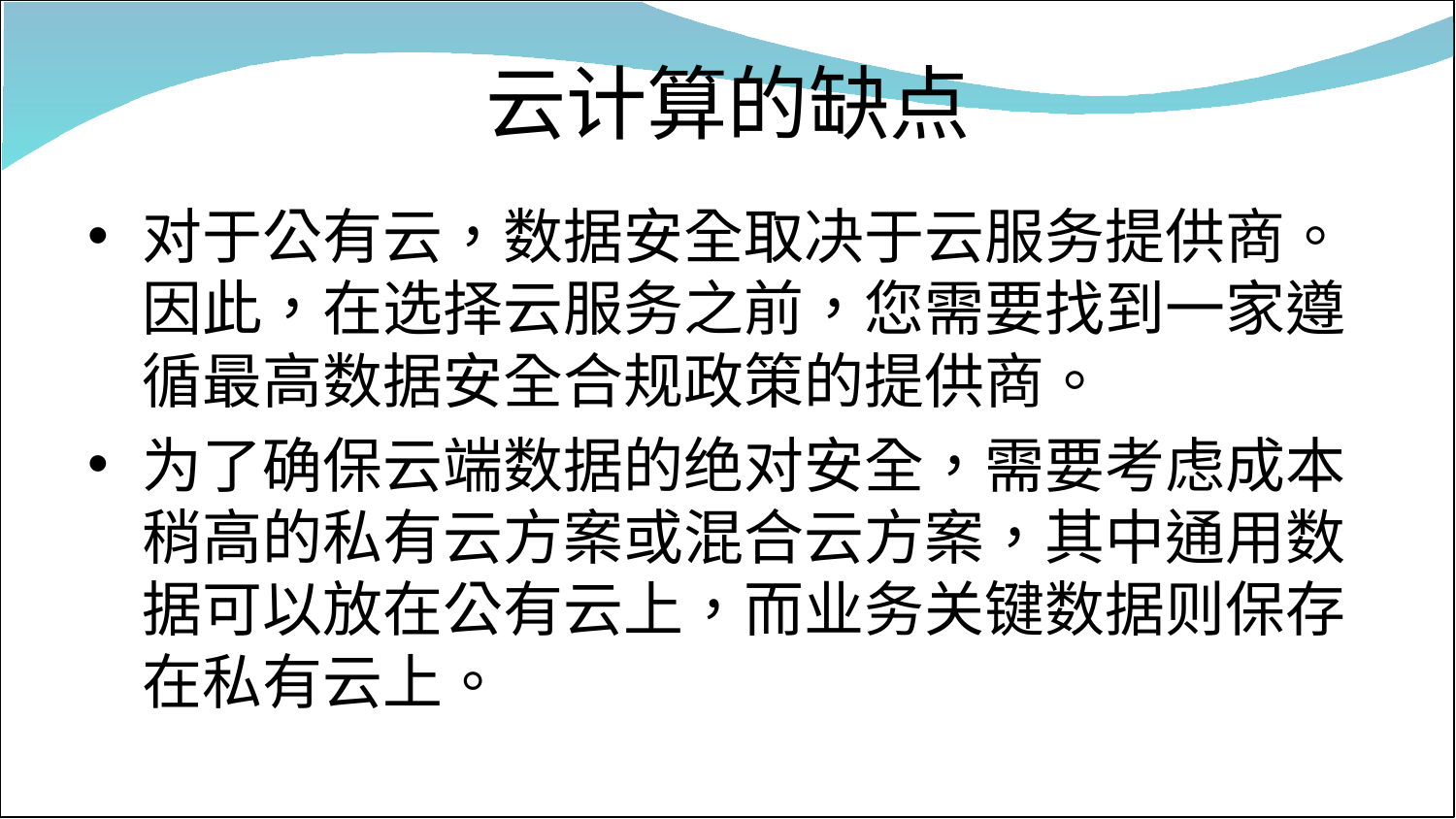

# 云计算的缺点
对于公有云，数据安全取决于云服务提供商。因此，在选择云服务之前，您需要找到一家遵循最高数据安全合规政策的提供商。
为了确保云端数据的绝对安全，需要考虑成本稍高的私有云方案或混合云方案，其中通用数据可以放在公有云上，而业务关键数据则保存在私有云上。